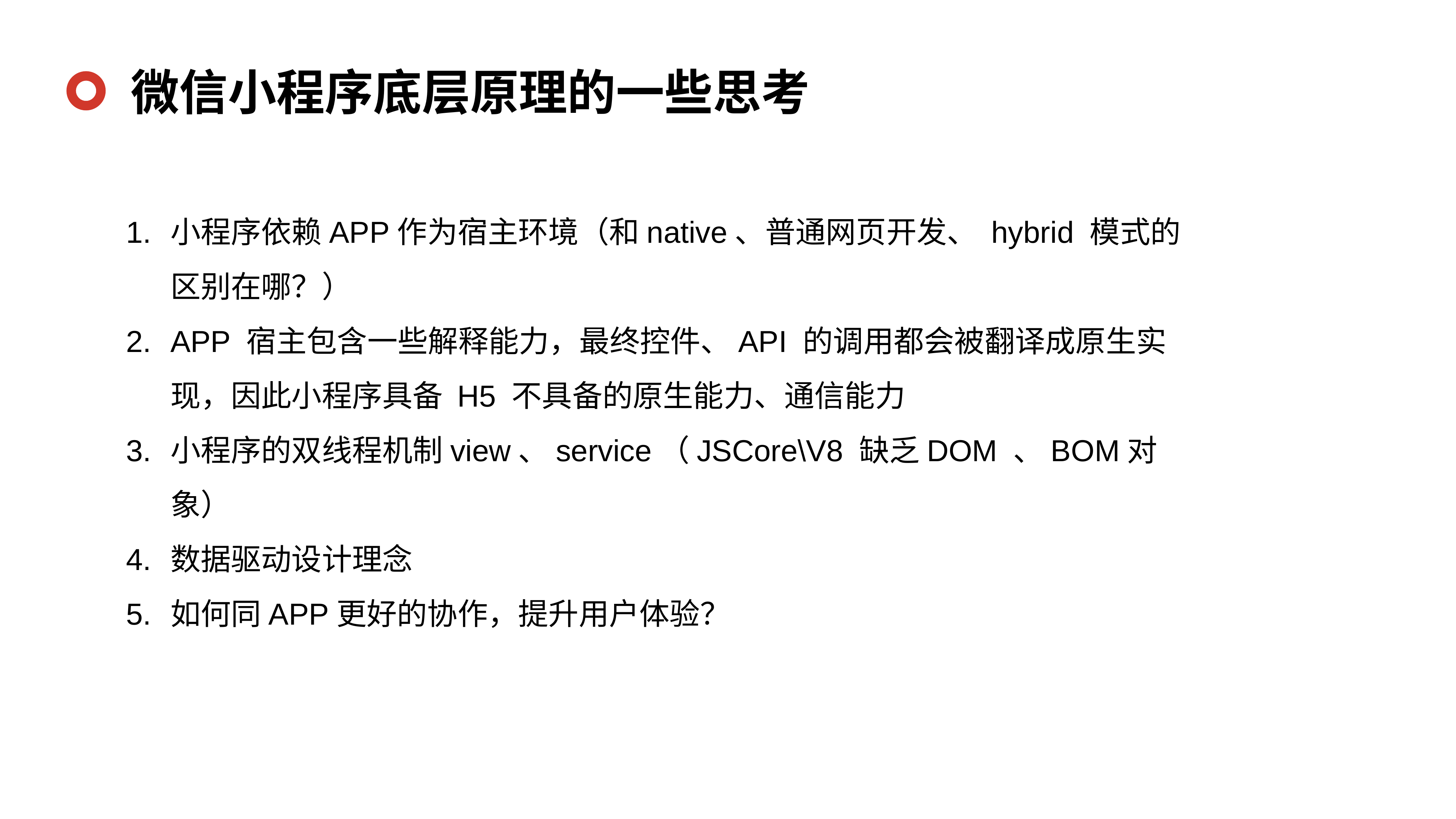

微信小程序底层原理的一些思考

小程序依赖APP作为宿主环境（和native、普通网页开发、 hybrid 模式的区别在哪？）
APP 宿主包含一些解释能力，最终控件、API 的调用都会被翻译成原生实现，因此小程序具备 H5 不具备的原生能力、通信能力
小程序的双线程机制view、service（JSCore\V8 缺乏DOM 、BOM对象）
数据驱动设计理念
如何同APP更好的协作，提升用户体验？